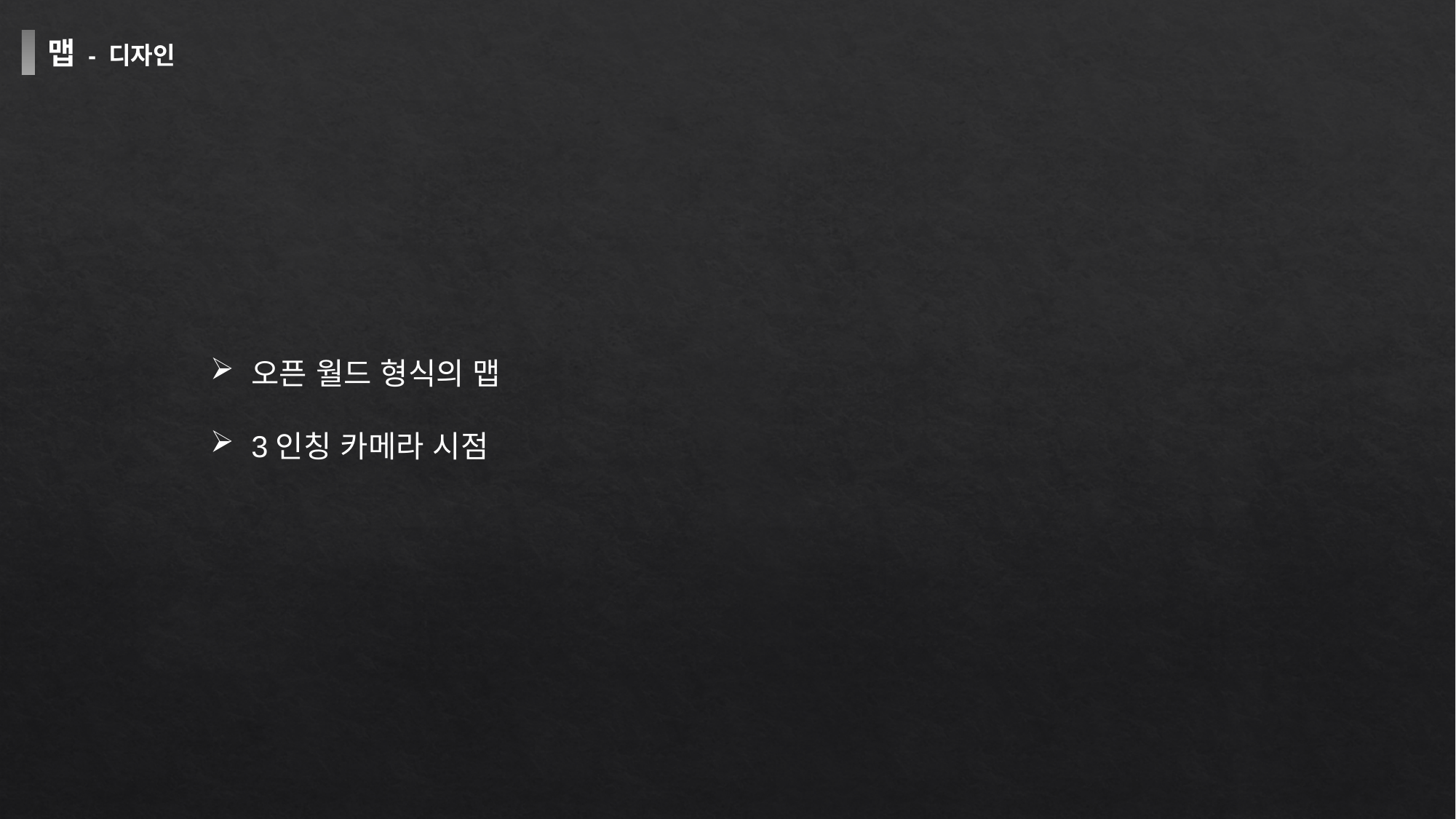

맵 - 디자인

오픈 월드 형식의 맵

3인칭 카메라 시점